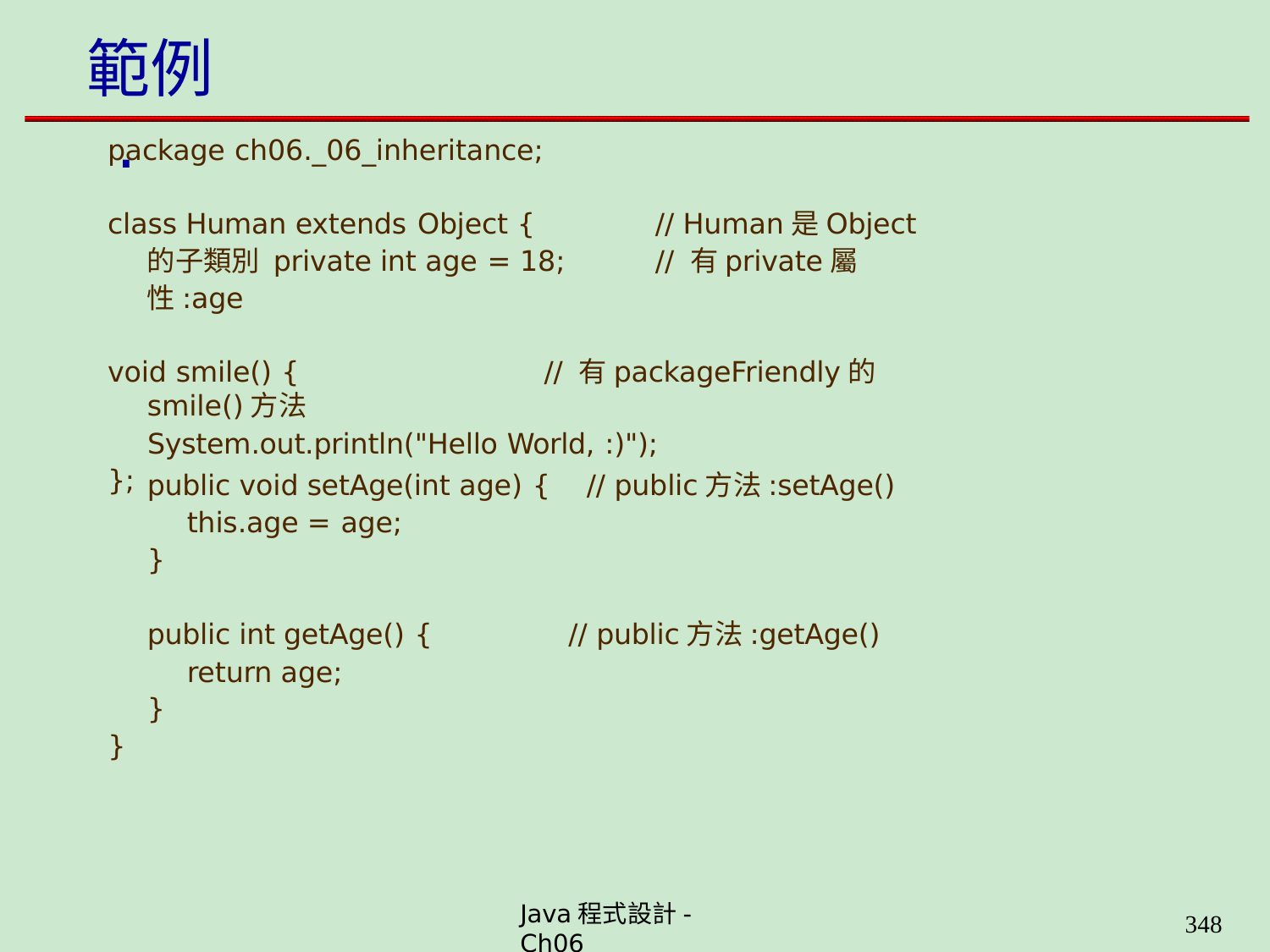

# 範例 .
package ch06._06_inheritance;

class Human extends Object {	// Human是Object的子類別 private int age = 18;	// 有private屬性:age

void smile() {	// 有packageFriendly的smile()方法
System.out.println("Hello World, :)");
};
public void setAge(int age) {
this.age = age;
}
// public方法:setAge()
public int getAge() {
return age;
}
// public方法:getAge()
}
Java程式設計-Ch06
348